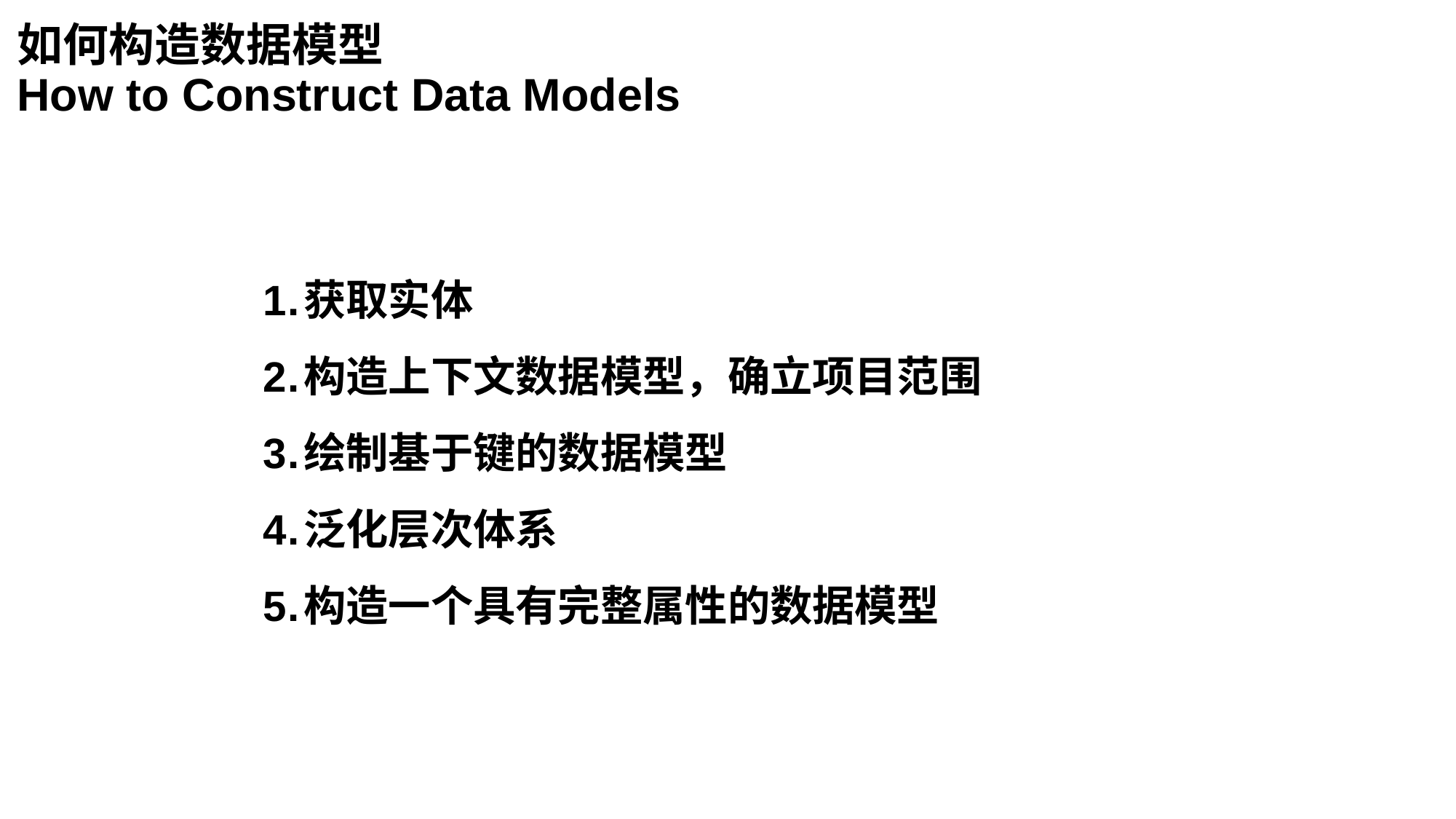

如何构造数据模型
How to Construct Data Models

获取实体
构造上下文数据模型，确立项目范围
绘制基于键的数据模型
泛化层次体系
构造一个具有完整属性的数据模型